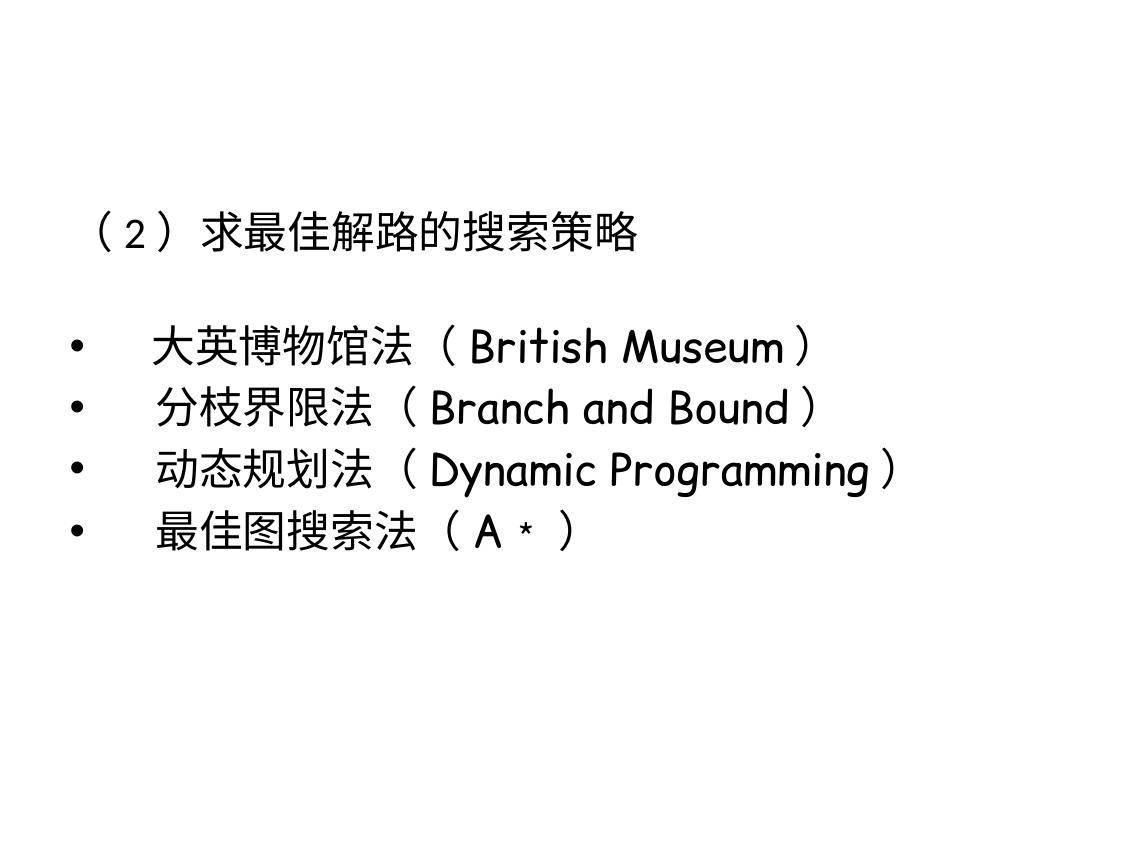

（2）求最佳解路的搜索策略
   大英博物馆法（British Museum）
　分枝界限法（Branch and Bound）
　动态规划法（Dynamic Programming）
　最佳图搜索法（A﹡）